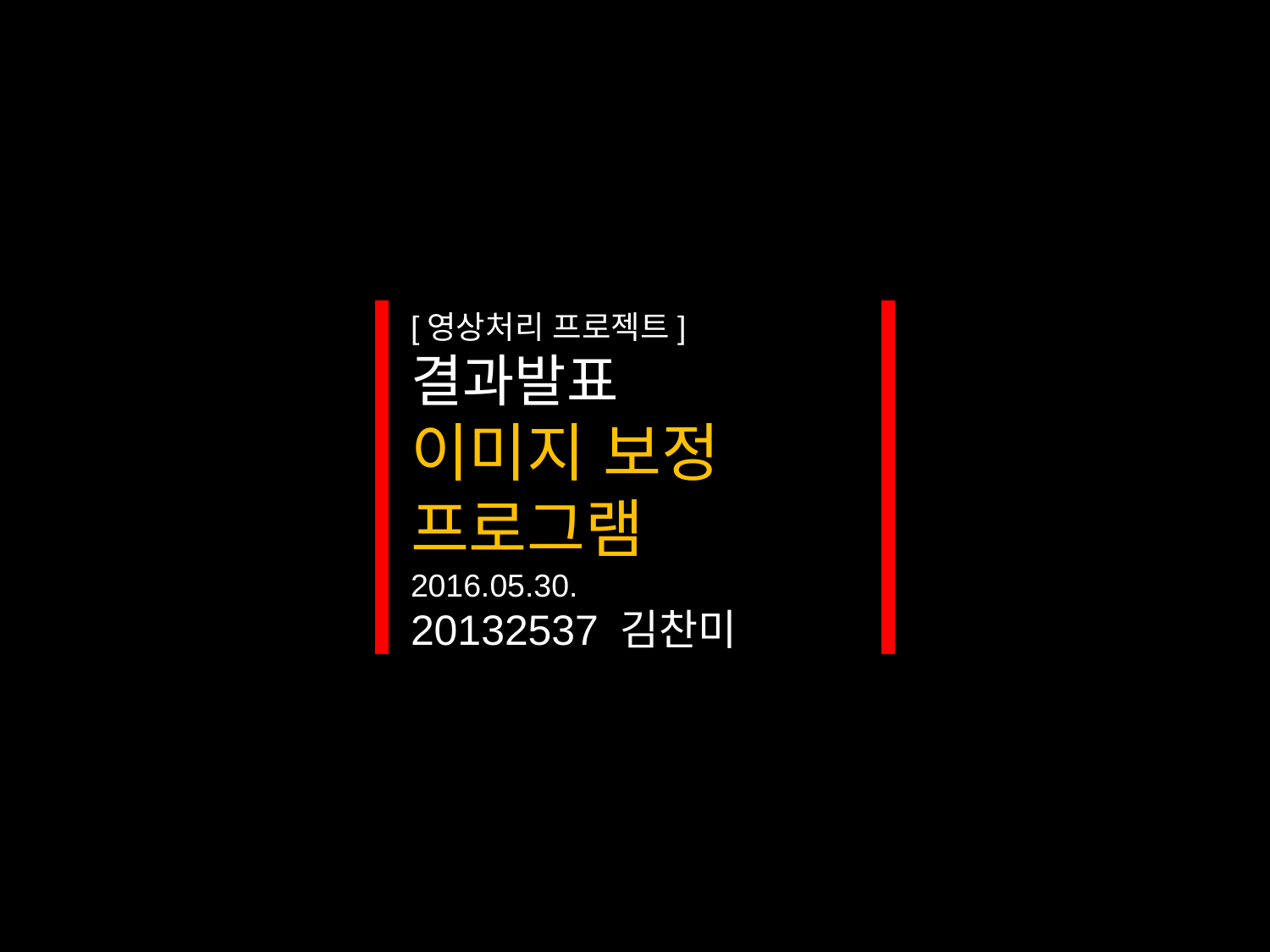

[영상처리 프로젝트]
결과발표
이미지 보정
프로그램
2016.05.30.
20132537 김찬미